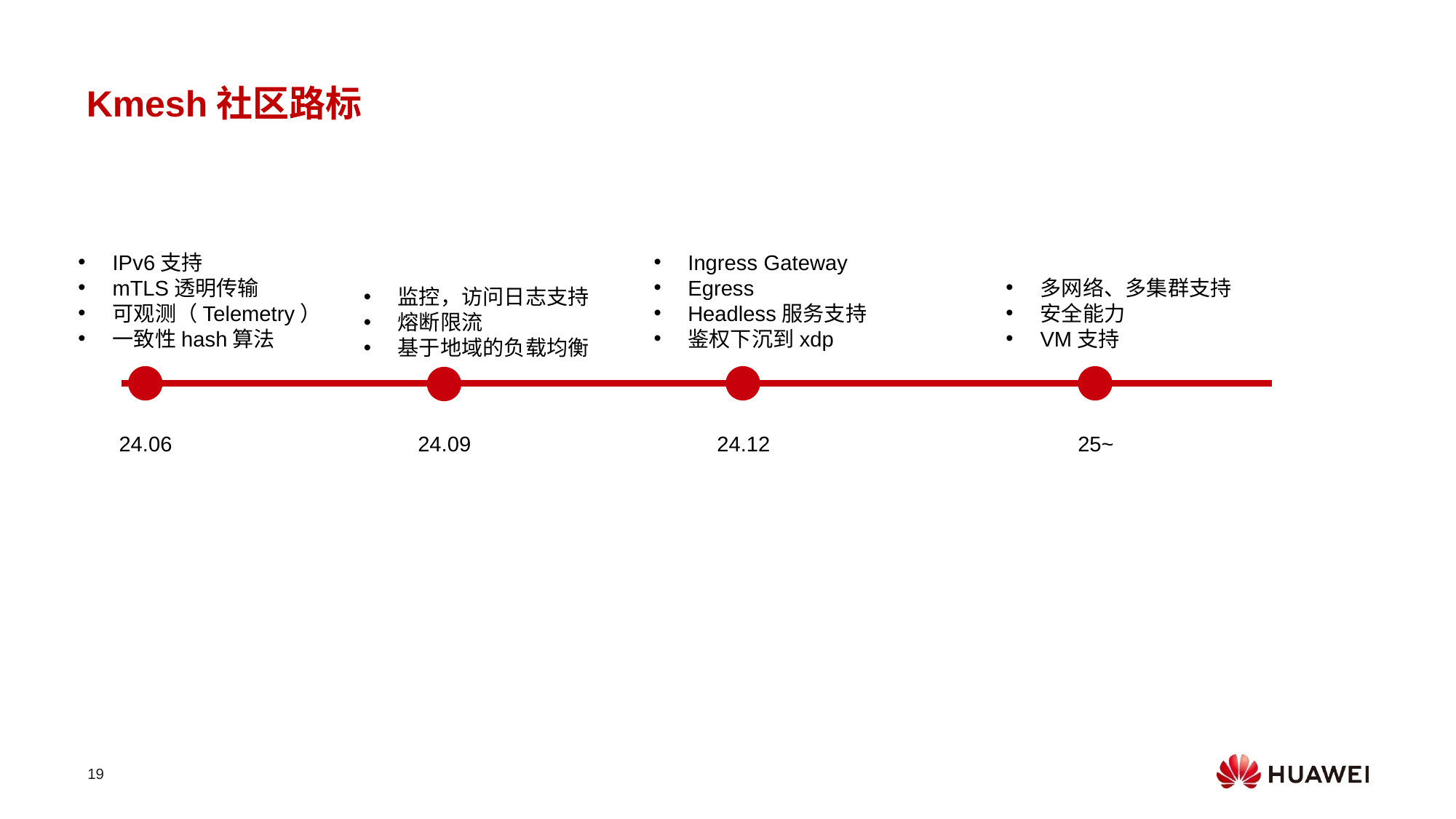

Kmesh社区路标
IPv6支持
mTLS透明传输
可观测（Telemetry）
一致性hash算法

Ingress Gateway
Egress
Headless服务支持
鉴权下沉到xdp
监控，访问日志支持
熔断限流
基于地域的负载均衡
多网络、多集群支持
安全能力
VM支持

24.06
24.09
24.12
25~